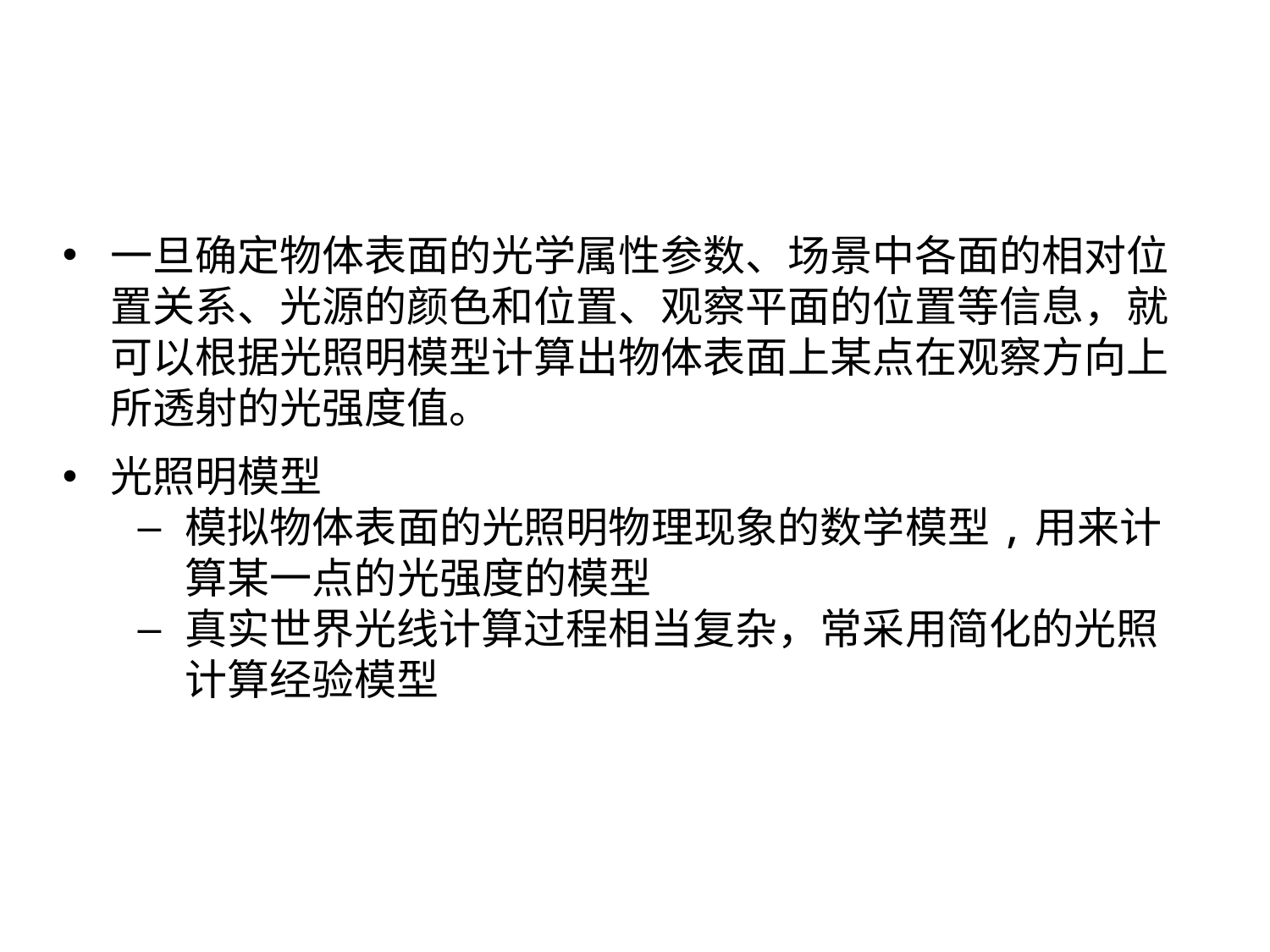

#
一旦确定物体表面的光学属性参数、场景中各面的相对位置关系、光源的颜色和位置、观察平面的位置等信息，就可以根据光照明模型计算出物体表面上某点在观察方向上所透射的光强度值。
光照明模型
模拟物体表面的光照明物理现象的数学模型,用来计算某一点的光强度的模型
真实世界光线计算过程相当复杂，常采用简化的光照计算经验模型